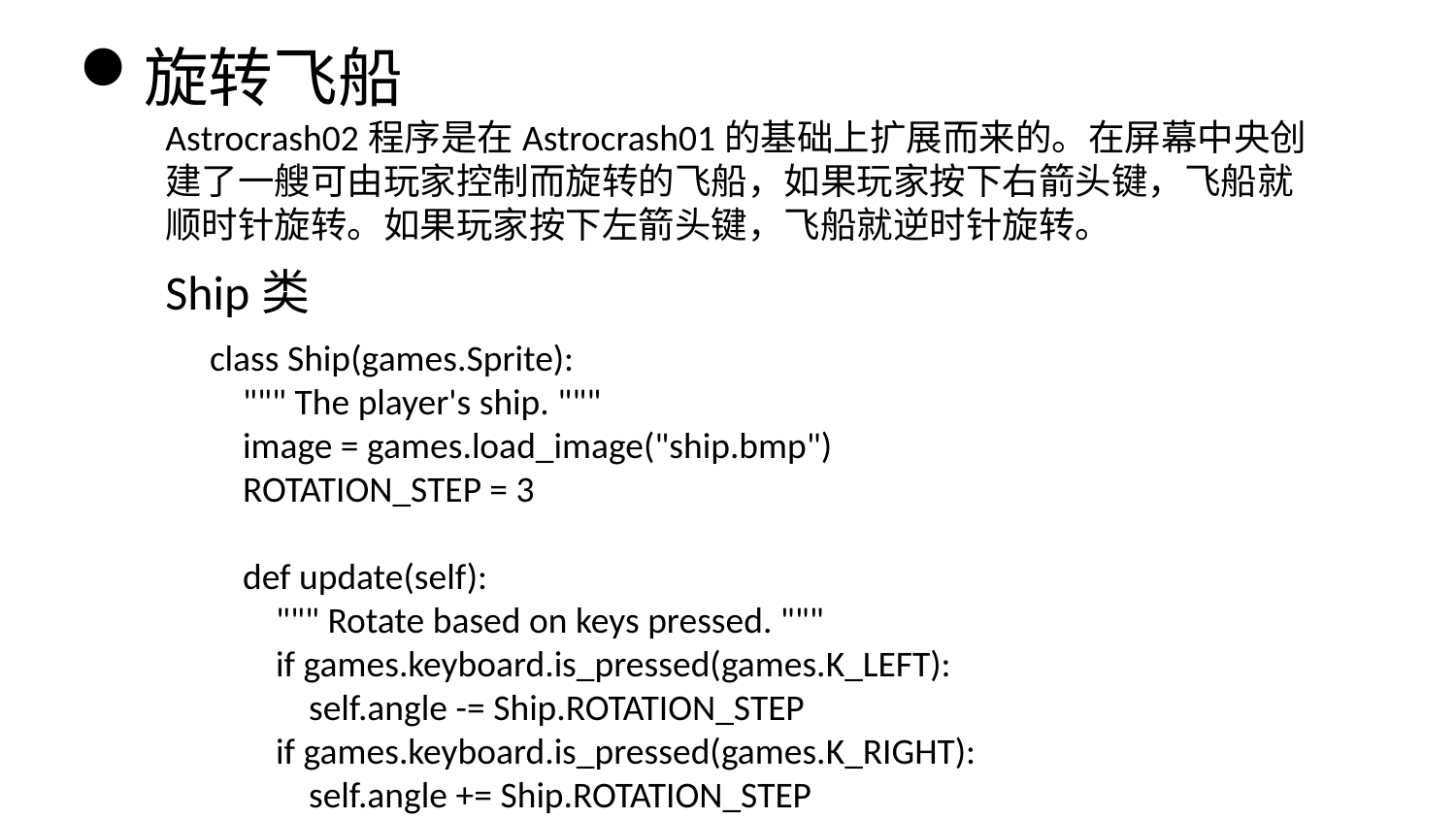

旋转飞船
Astrocrash02程序是在Astrocrash01的基础上扩展而来的。在屏幕中央创建了一艘可由玩家控制而旋转的飞船，如果玩家按下右箭头键，飞船就顺时针旋转。如果玩家按下左箭头键，飞船就逆时针旋转。
Ship类
class Ship(games.Sprite):
    """ The player's ship. """
    image = games.load_image("ship.bmp")
    ROTATION_STEP = 3

    def update(self):
        """ Rotate based on keys pressed. """
        if games.keyboard.is_pressed(games.K_LEFT):
            self.angle -= Ship.ROTATION_STEP
        if games.keyboard.is_pressed(games.K_RIGHT):
            self.angle += Ship.ROTATION_STEP
12